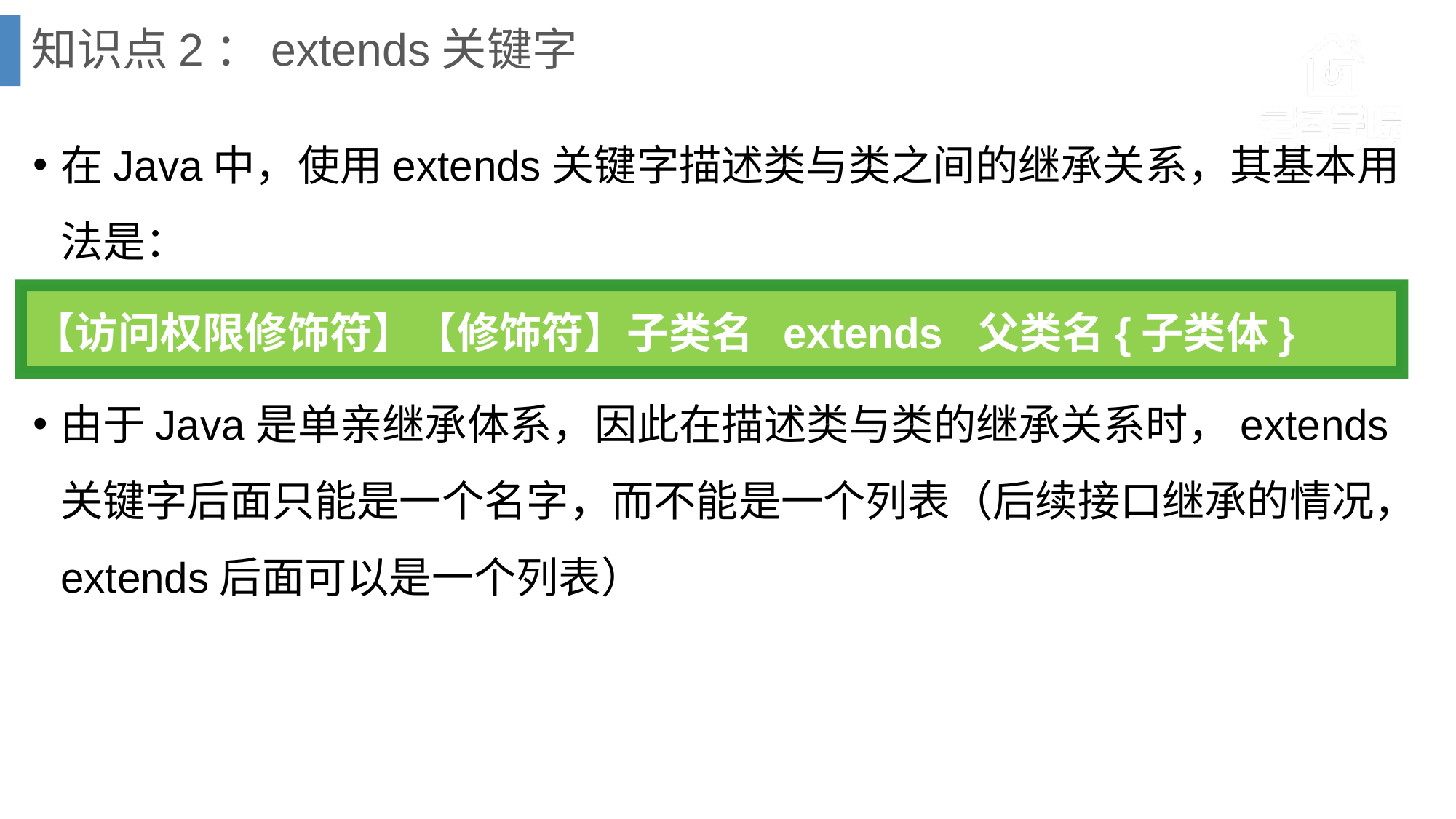

# 知识点2：extends关键字
在Java中，使用extends关键字描述类与类之间的继承关系，其基本用法是：
【访问权限修饰符】【修饰符】子类名  extends  父类名{子类体}
由于Java是单亲继承体系，因此在描述类与类的继承关系时，extends关键字后面只能是一个名字，而不能是一个列表（后续接口继承的情况，extends后面可以是一个列表）